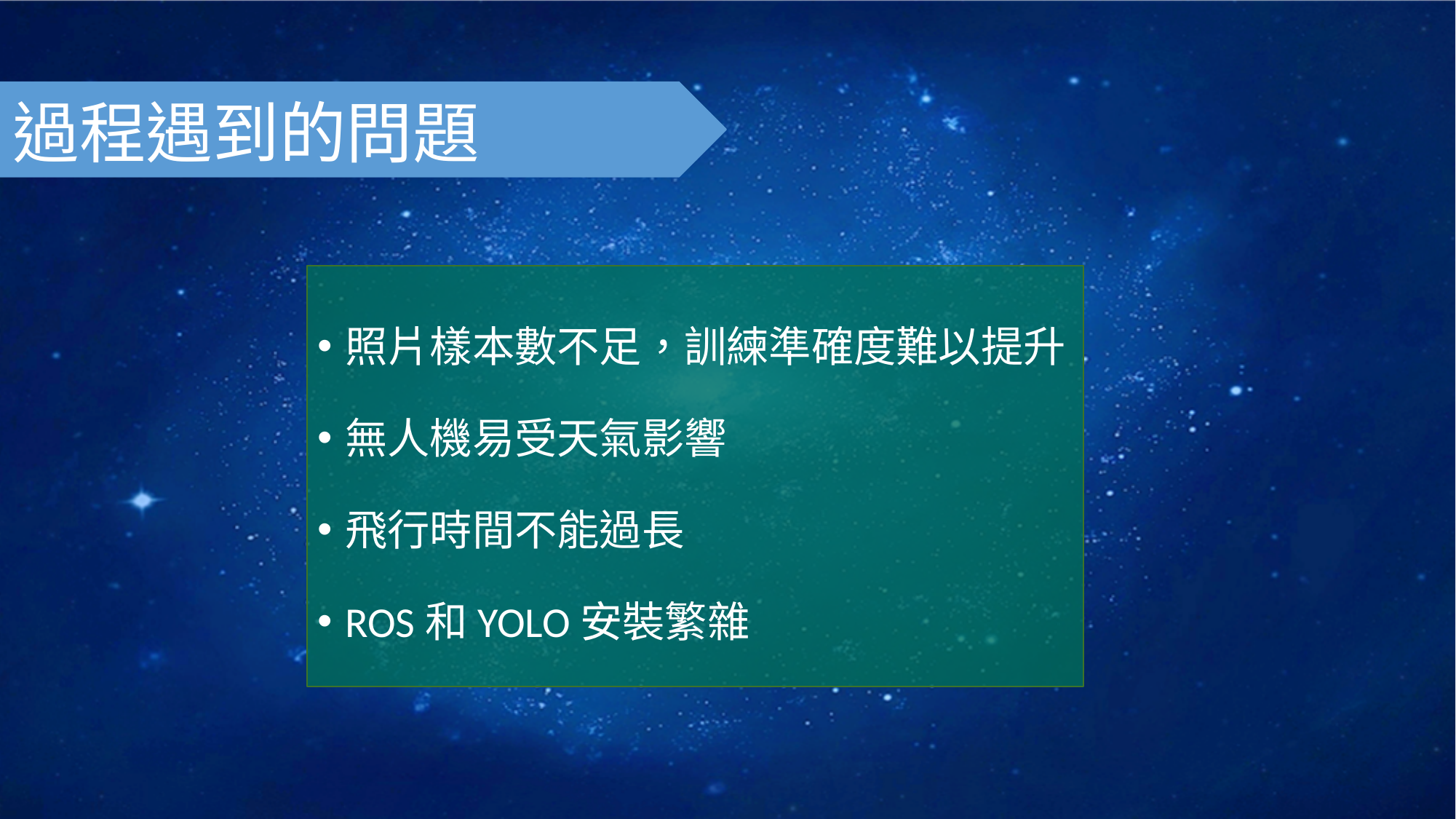

# 過程遇到的問題

照片樣本數不足，訓練準確度難以提升
無人機易受天氣影響
飛行時間不能過長
ROS和YOLO安裝繁雜